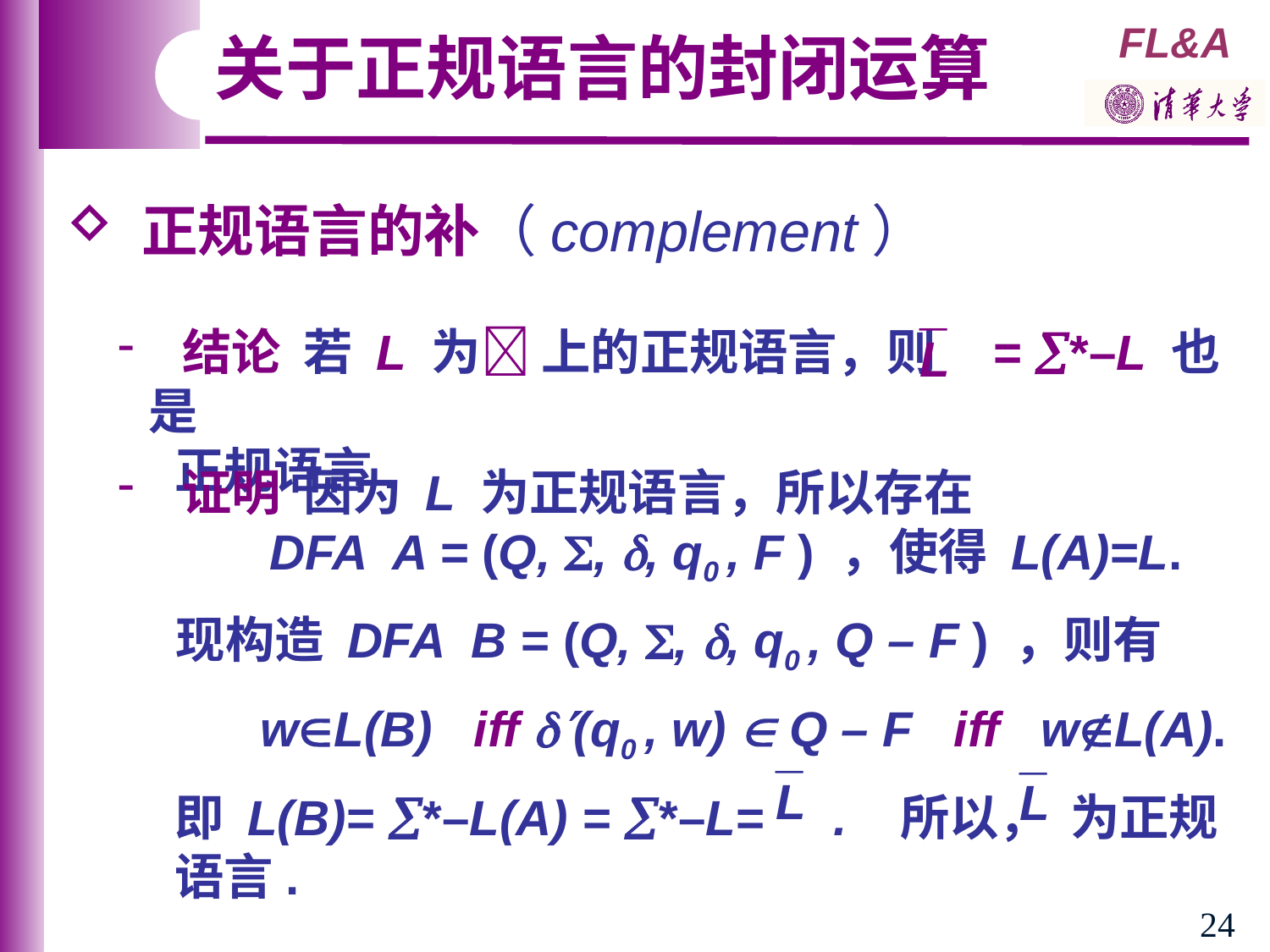

关于正规语言的封闭运算
 正规语言的补（complement）
¯
L
  结论  若 L 为∑ 上的正规语言，则    = ∑*–L 也是
    正规语言.
  证明  因为 L 为正规语言，所以存在
           DFA  A = (Q, Σ, δ, q0 , F ) ，使得 L(A)=L.

     现构造 DFA  B = (Q, Σ, δ, q0 , Q – F ) ，则有

            w∈L(B)   iff δ′(q0 , w) ∈ Q – F   iff   w∉L(A).

    即 L(B)= ∑*–L(A) = ∑*–L=     .   所以，  为正规
    语言.
¯
L
¯
L
24